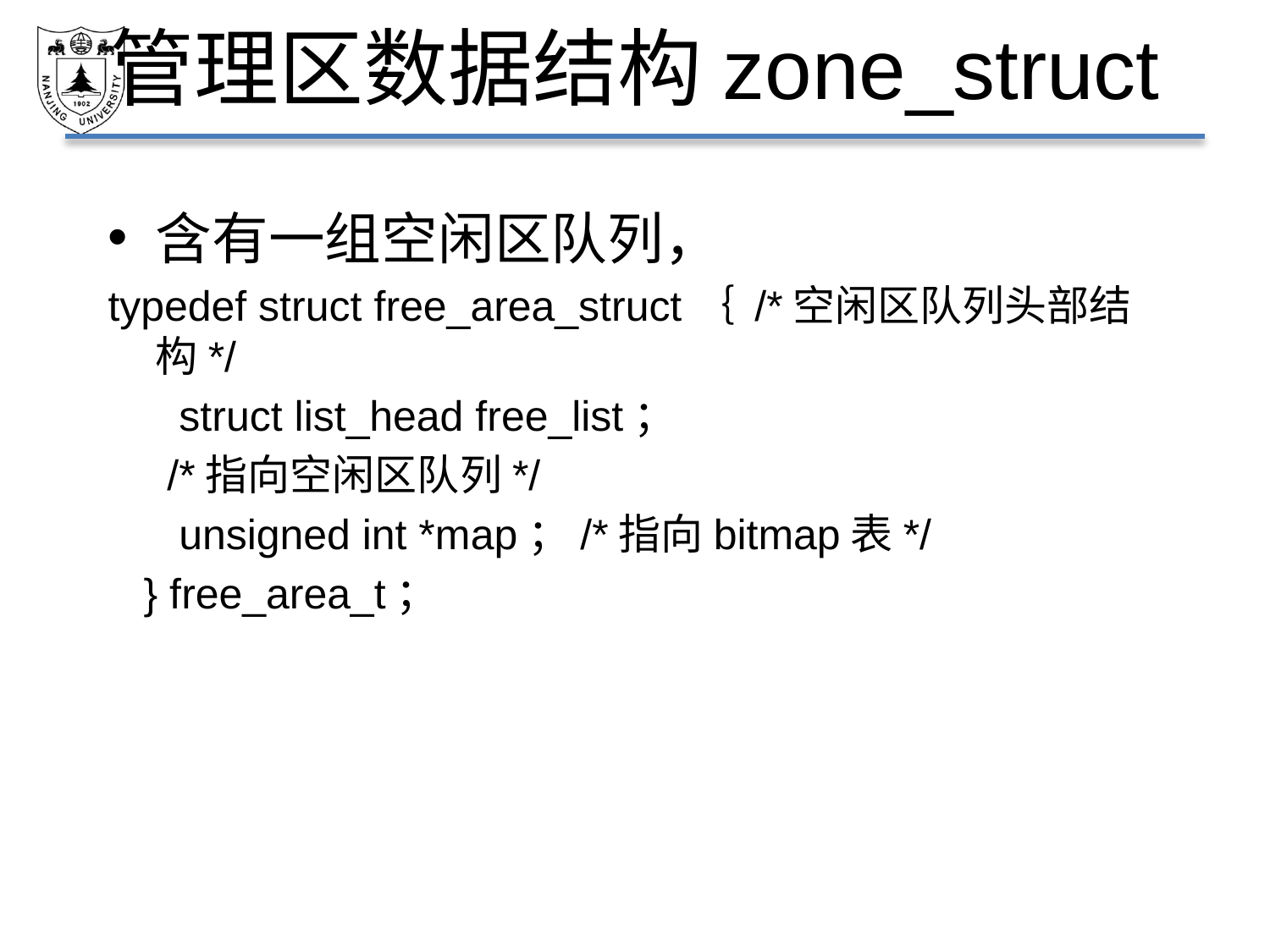

# 管理区数据结构zone_struct
含有一组空闲区队列，
typedef struct free_area_struct｛ /*空闲区队列头部结构*/
      struct list_head free_list；
     /*指向空闲区队列*/
      unsigned int *map；/*指向bitmap表*/
   } free_area_t；